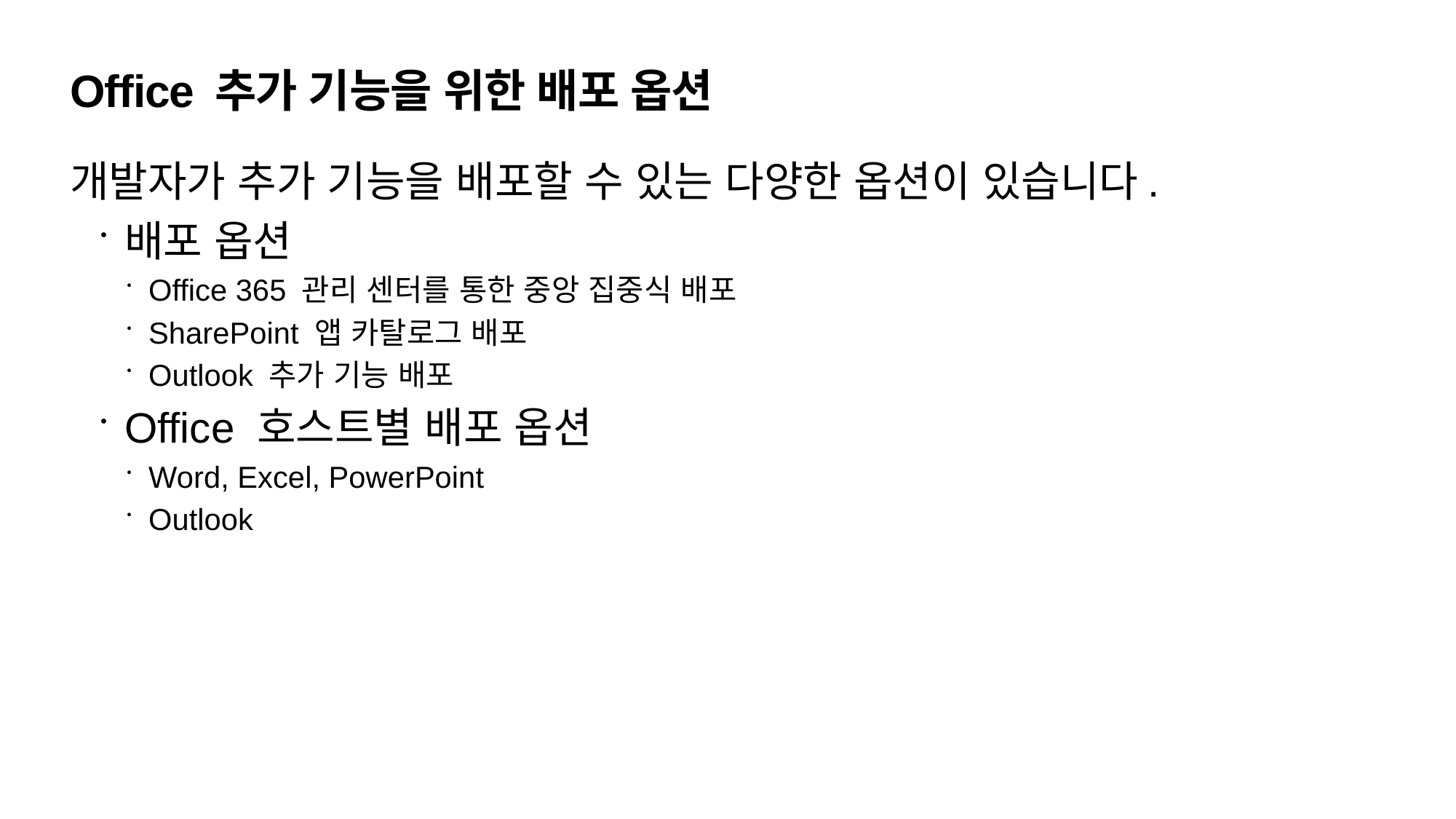

# Office 추가 기능을 위한 배포 옵션
개발자가 추가 기능을 배포할 수 있는 다양한 옵션이 있습니다.
배포 옵션
Office 365 관리 센터를 통한 중앙 집중식 배포
SharePoint 앱 카탈로그 배포
Outlook 추가 기능 배포
Office 호스트별 배포 옵션
Word, Excel, PowerPoint
Outlook